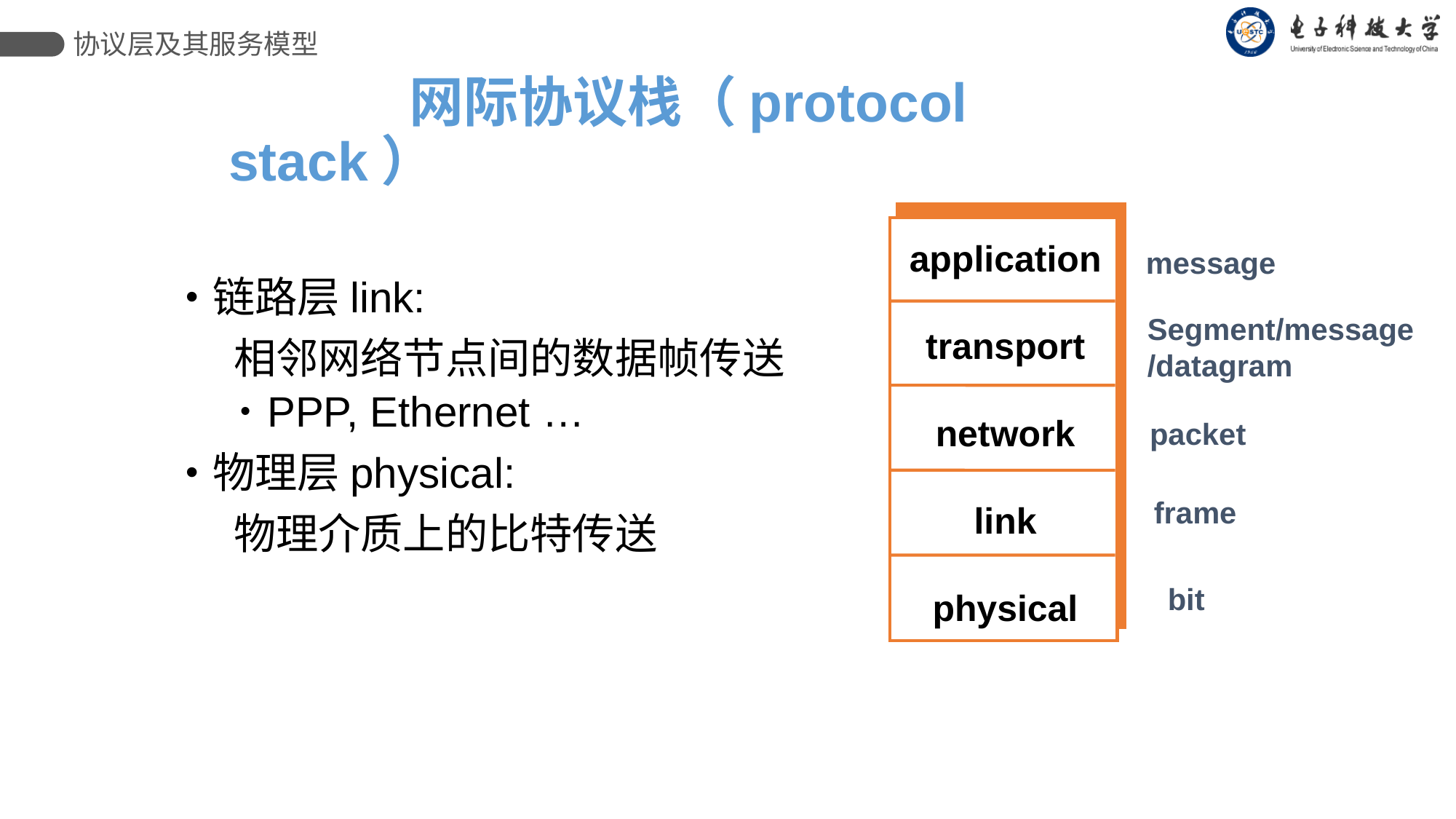

协议层及其服务模型

                  网际协议栈（protocol stack）

链路层link:
    相邻网络节点间的数据帧传送
PPP, Ethernet …
物理层physical:
    物理介质上的比特传送

application

transport

network

link

physical

message
Segment/message
/datagram
packet
frame
bit